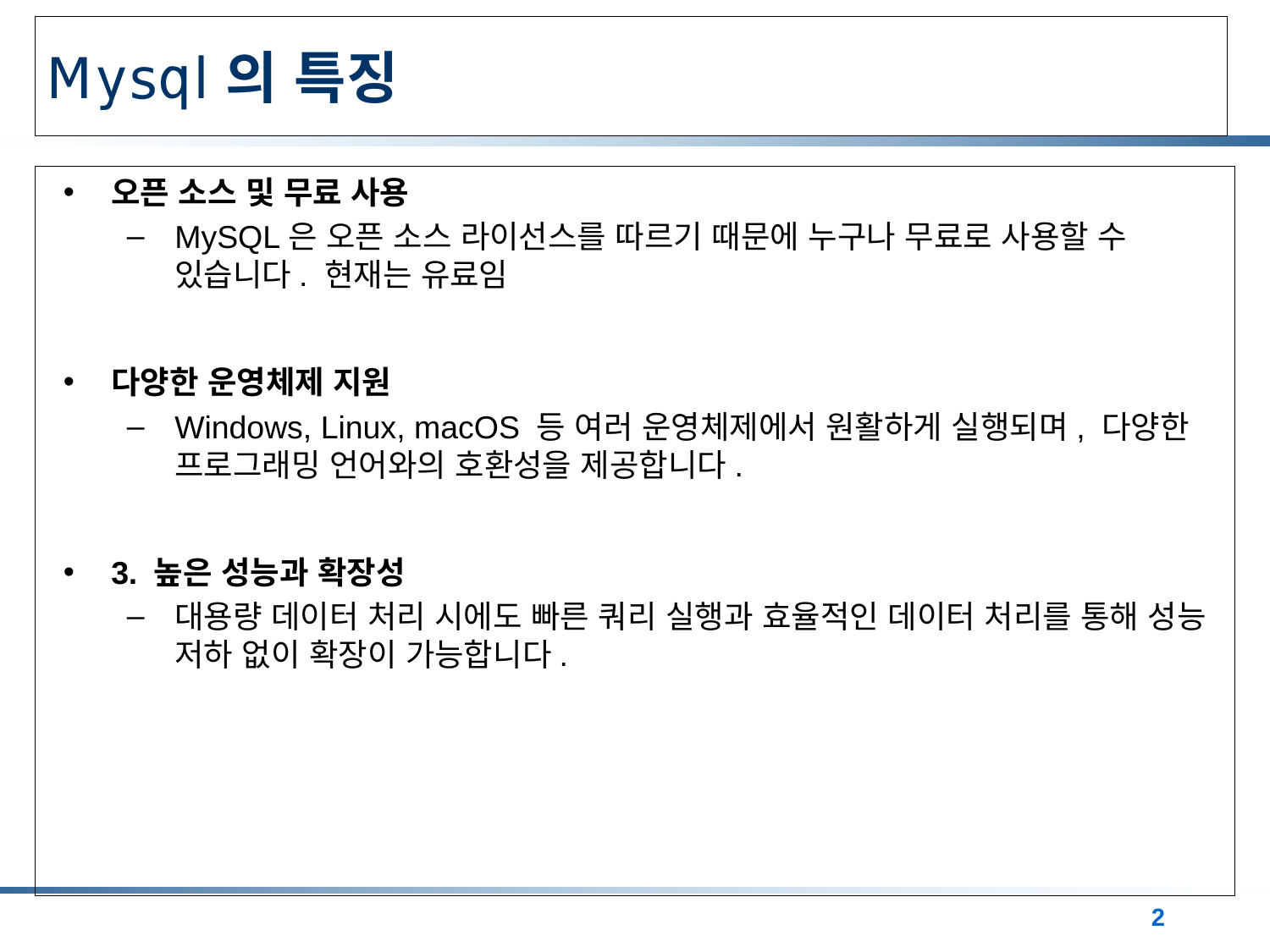

# Mysql의 특징
오픈 소스 및 무료 사용
MySQL은 오픈 소스 라이선스를 따르기 때문에 누구나 무료로 사용할 수 있습니다. 현재는 유료임

다양한 운영체제 지원
Windows, Linux, macOS 등 여러 운영체제에서 원활하게 실행되며, 다양한 프로그래밍 언어와의 호환성을 제공합니다.

3. 높은 성능과 확장성
대용량 데이터 처리 시에도 빠른 쿼리 실행과 효율적인 데이터 처리를 통해 성능 저하 없이 확장이 가능합니다.